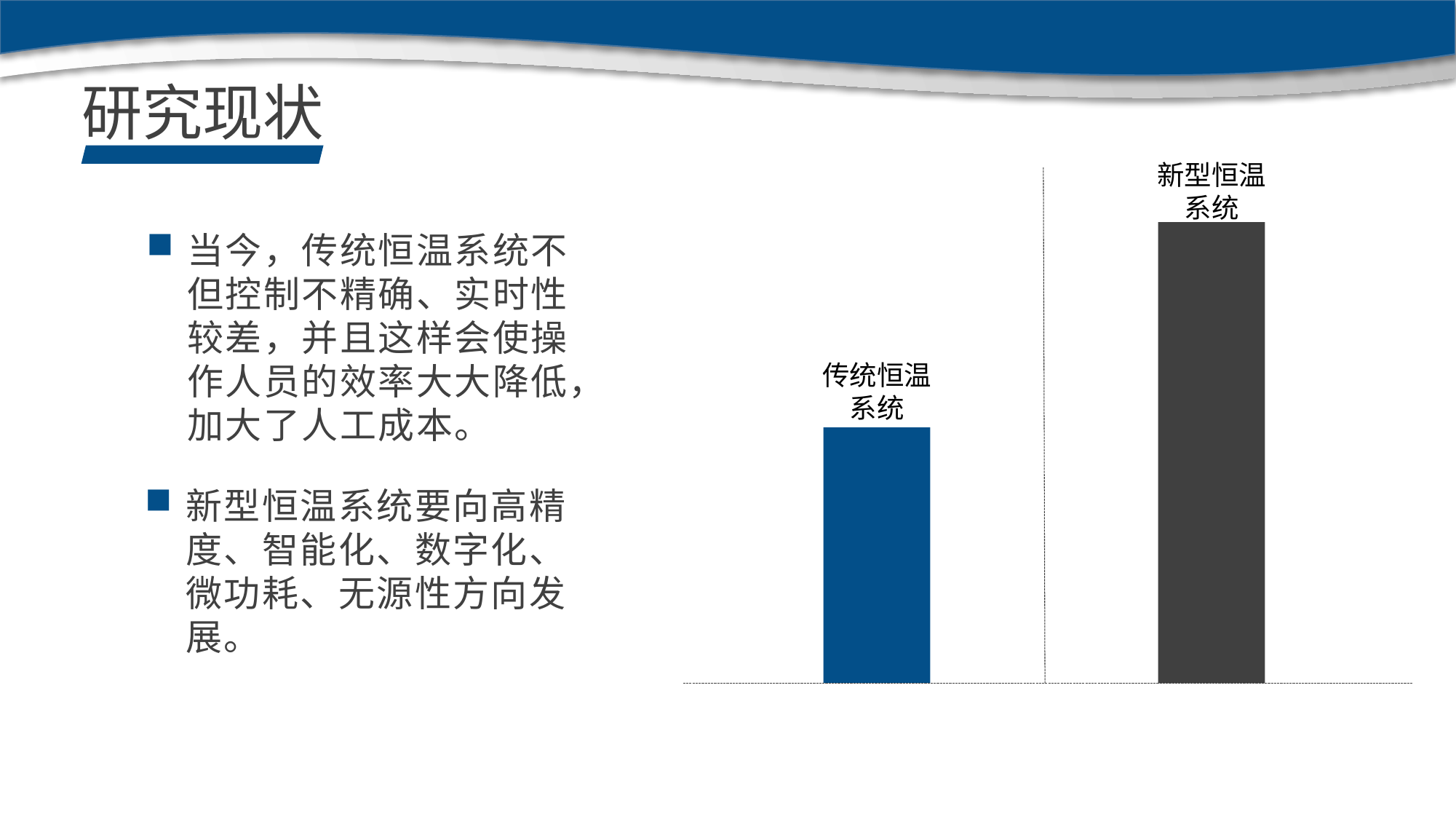

研究现状

新型恒温系统
当今，传统恒温系统不但控制不精确、实时性较差，并且这样会使操作人员的效率大大降低，加大了人工成本。

传统恒温系统

新型恒温系统要向高精度、智能化、数字化、微功耗、无源性方向发展。